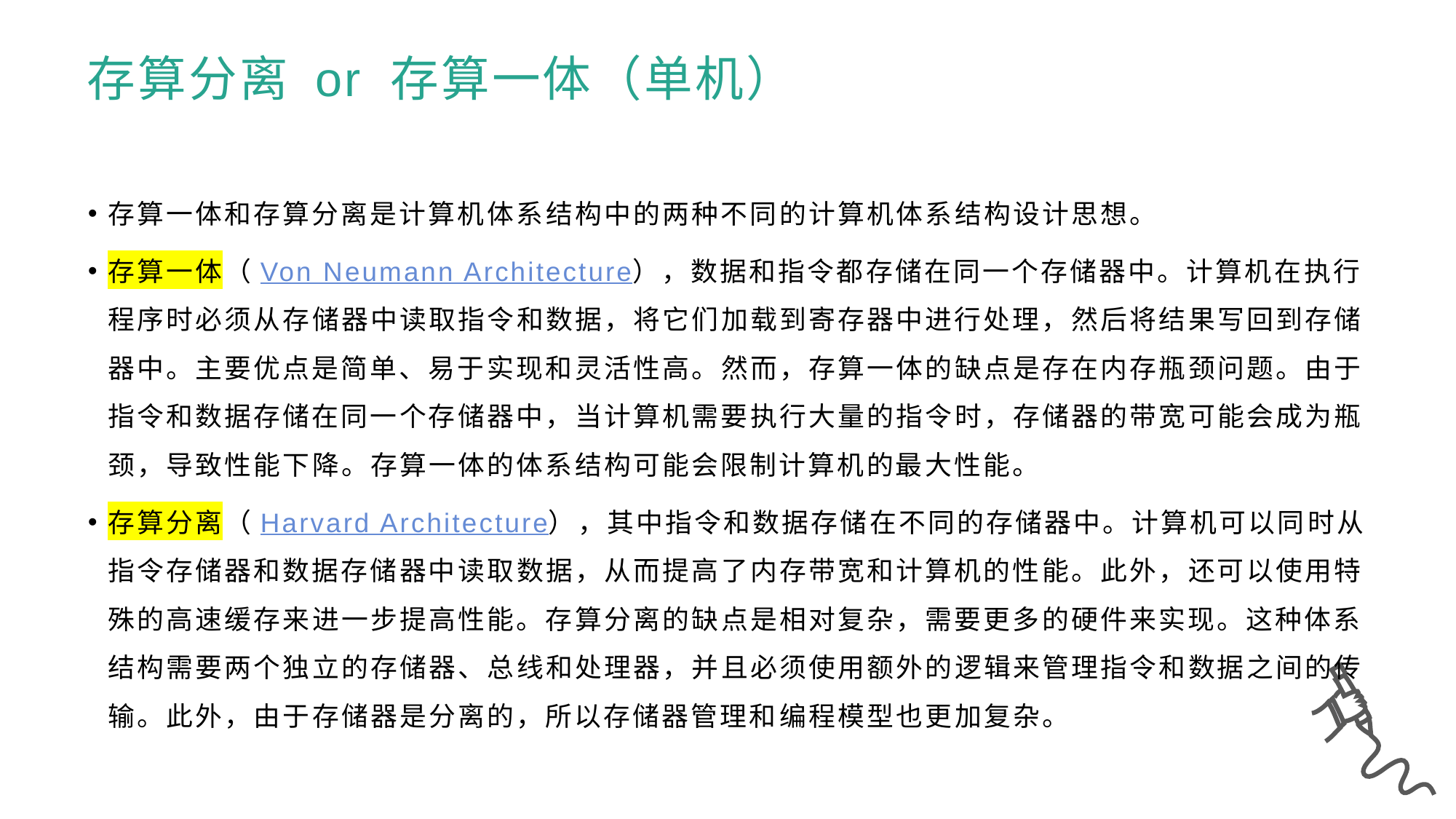

存算分离 or 存算一体（单机）
存算一体和存算分离是计算机体系结构中的两种不同的计算机体系结构设计思想。
存算一体（Von Neumann Architecture），数据和指令都存储在同一个存储器中。计算机在执行程序时必须从存储器中读取指令和数据，将它们加载到寄存器中进行处理，然后将结果写回到存储器中。主要优点是简单、易于实现和灵活性高。然而，存算一体的缺点是存在内存瓶颈问题。由于指令和数据存储在同一个存储器中，当计算机需要执行大量的指令时，存储器的带宽可能会成为瓶颈，导致性能下降。存算一体的体系结构可能会限制计算机的最大性能。
存算分离（Harvard Architecture），其中指令和数据存储在不同的存储器中。计算机可以同时从指令存储器和数据存储器中读取数据，从而提高了内存带宽和计算机的性能。此外，还可以使用特殊的高速缓存来进一步提高性能。存算分离的缺点是相对复杂，需要更多的硬件来实现。这种体系结构需要两个独立的存储器、总线和处理器，并且必须使用额外的逻辑来管理指令和数据之间的传输。此外，由于存储器是分离的，所以存储器管理和编程模型也更加复杂。